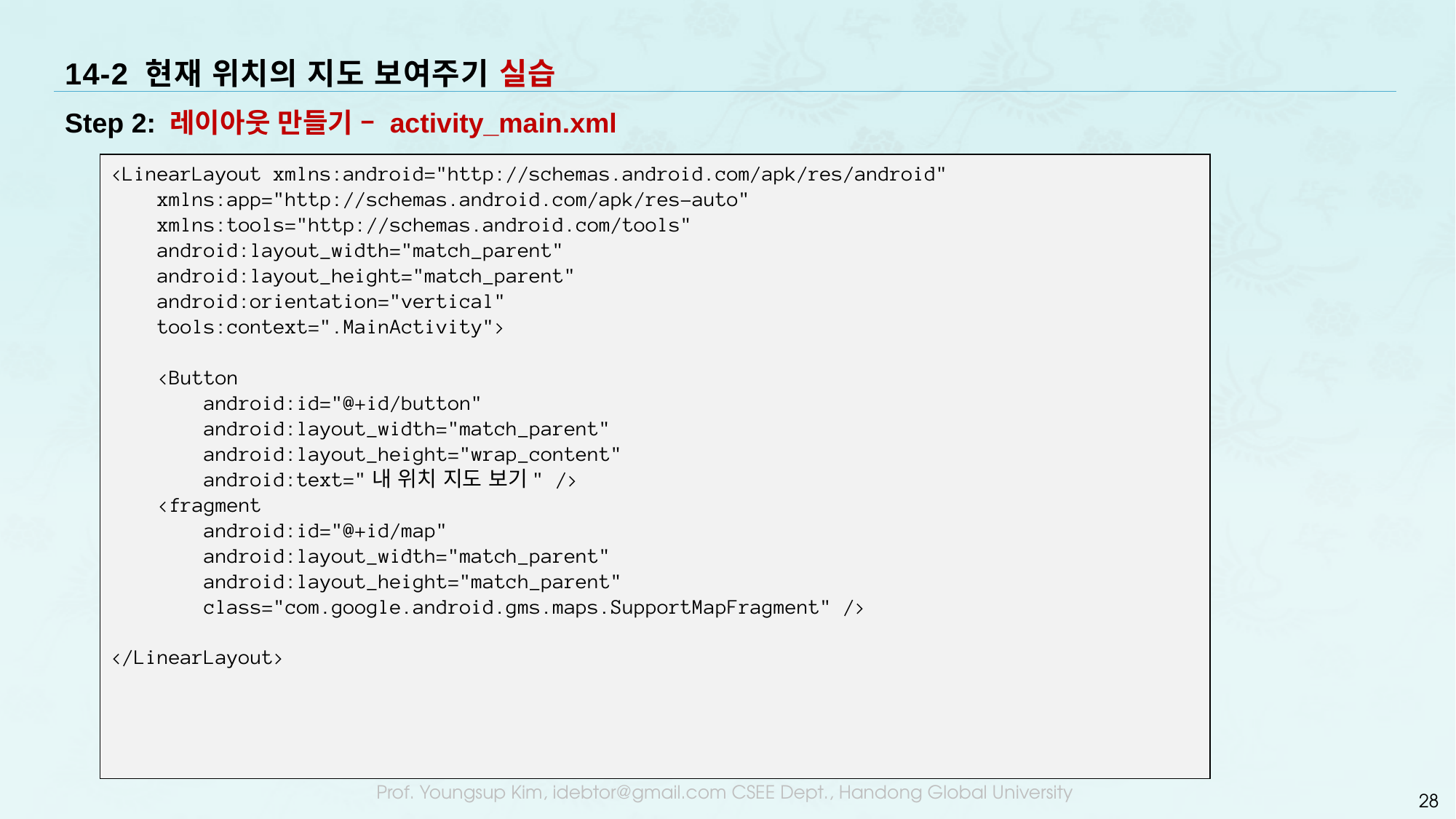

# 14-2 현재 위치의 지도 보여주기 실습
Step 2: 레이아웃 만들기 – activity_main.xml

<LinearLayout xmlns:android="http://schemas.android.com/apk/res/android"
    xmlns:app="http://schemas.android.com/apk/res-auto"
    xmlns:tools="http://schemas.android.com/tools"
    android:layout_width="match_parent"
    android:layout_height="match_parent"
    android:orientation="vertical"
    tools:context=".MainActivity">

    <Button
        android:id="@+id/button"
        android:layout_width="match_parent"
        android:layout_height="wrap_content"
        android:text="내 위치 지도 보기" />
    <fragment
        android:id="@+id/map"
        android:layout_width="match_parent"
        android:layout_height="match_parent"
        class="com.google.android.gms.maps.SupportMapFragment" />

</LinearLayout>
28